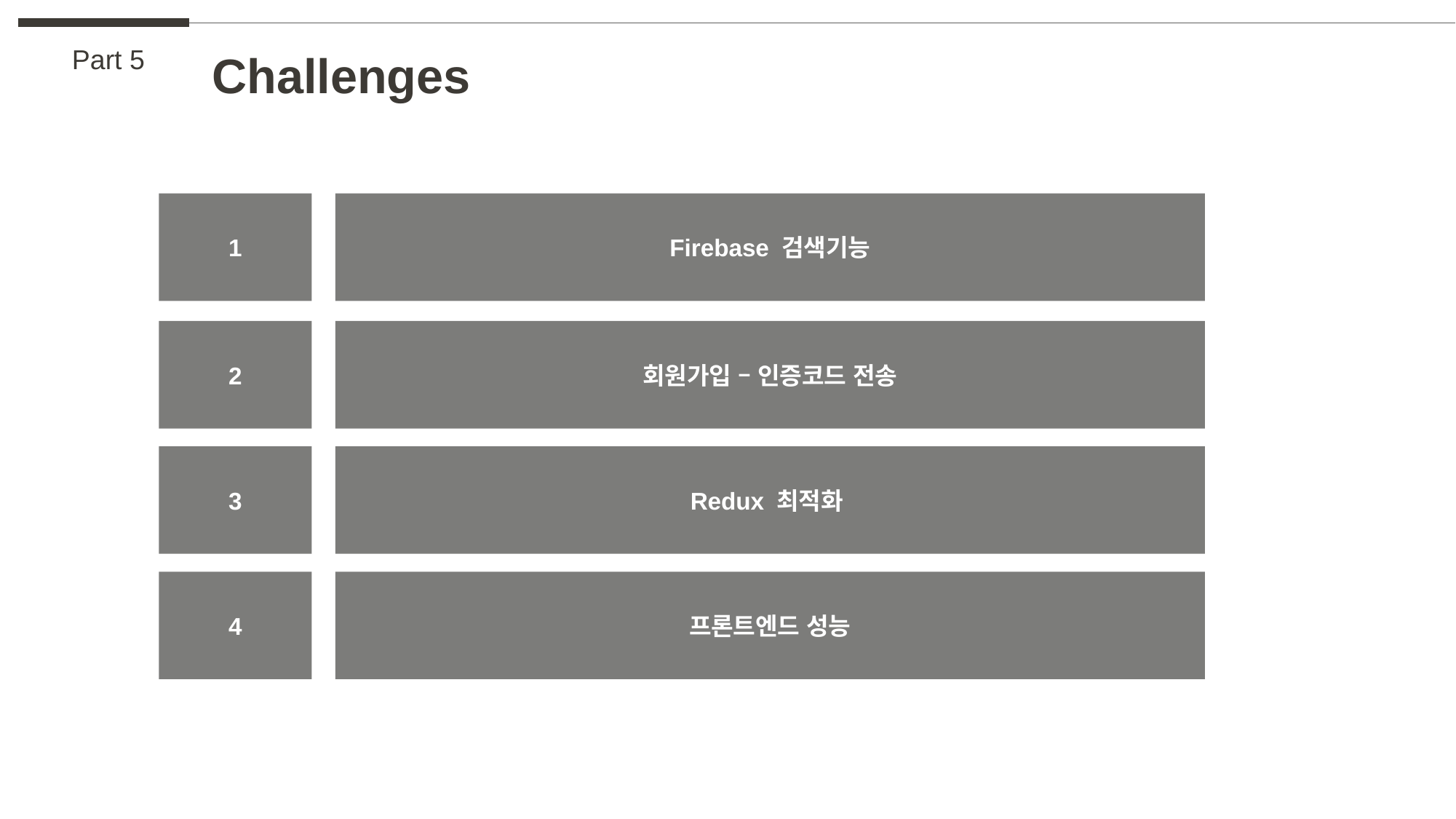

Part 5
Challenges
1
Firebase 검색기능
2
회원가입 – 인증코드 전송
3
Redux 최적화
4
프론트엔드 성능